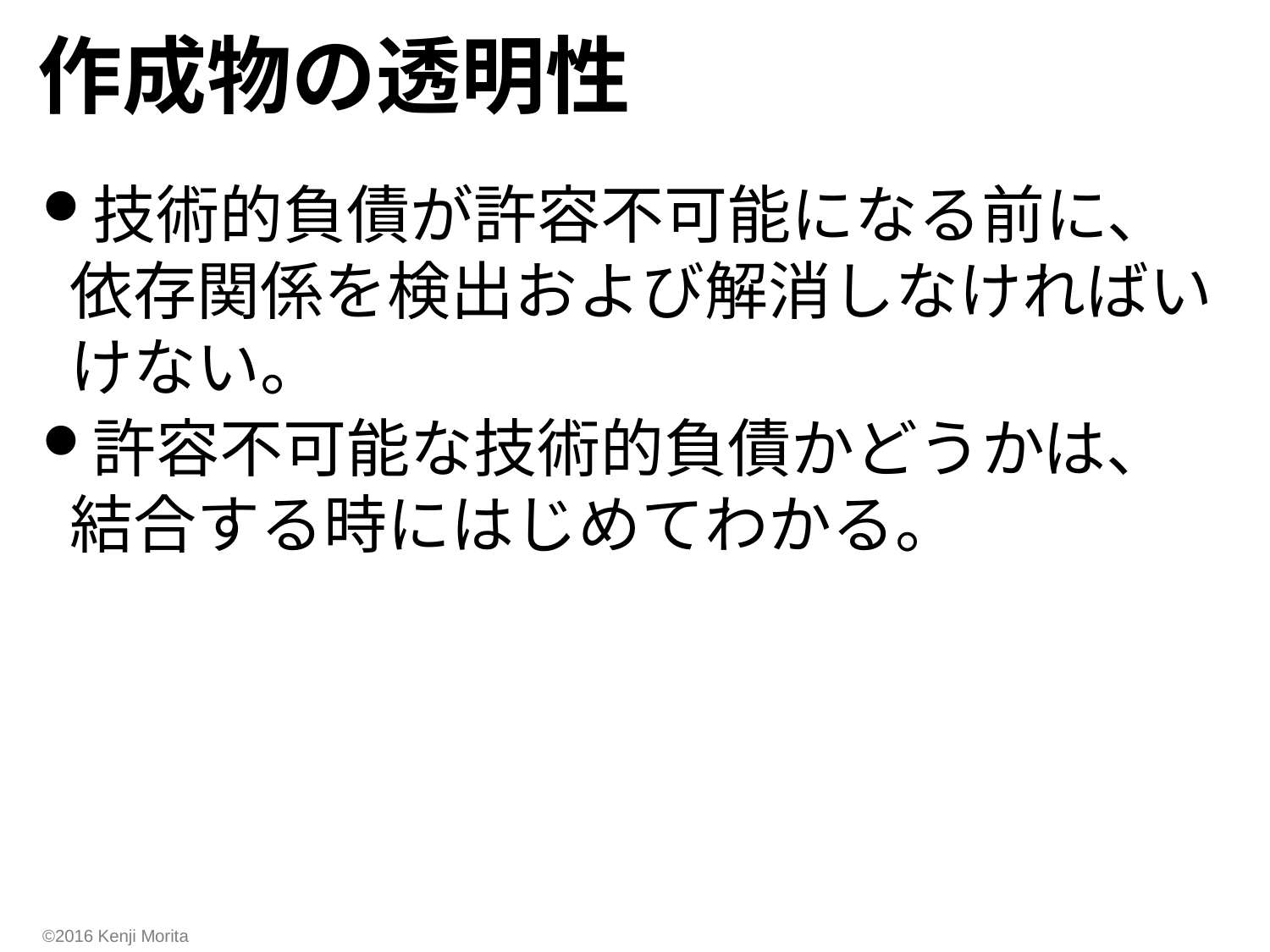

# 作成物の透明性
技術的負債が許容不可能になる前に、依存関係を検出および解消しなければいけない。
許容不可能な技術的負債かどうかは、結合する時にはじめてわかる。